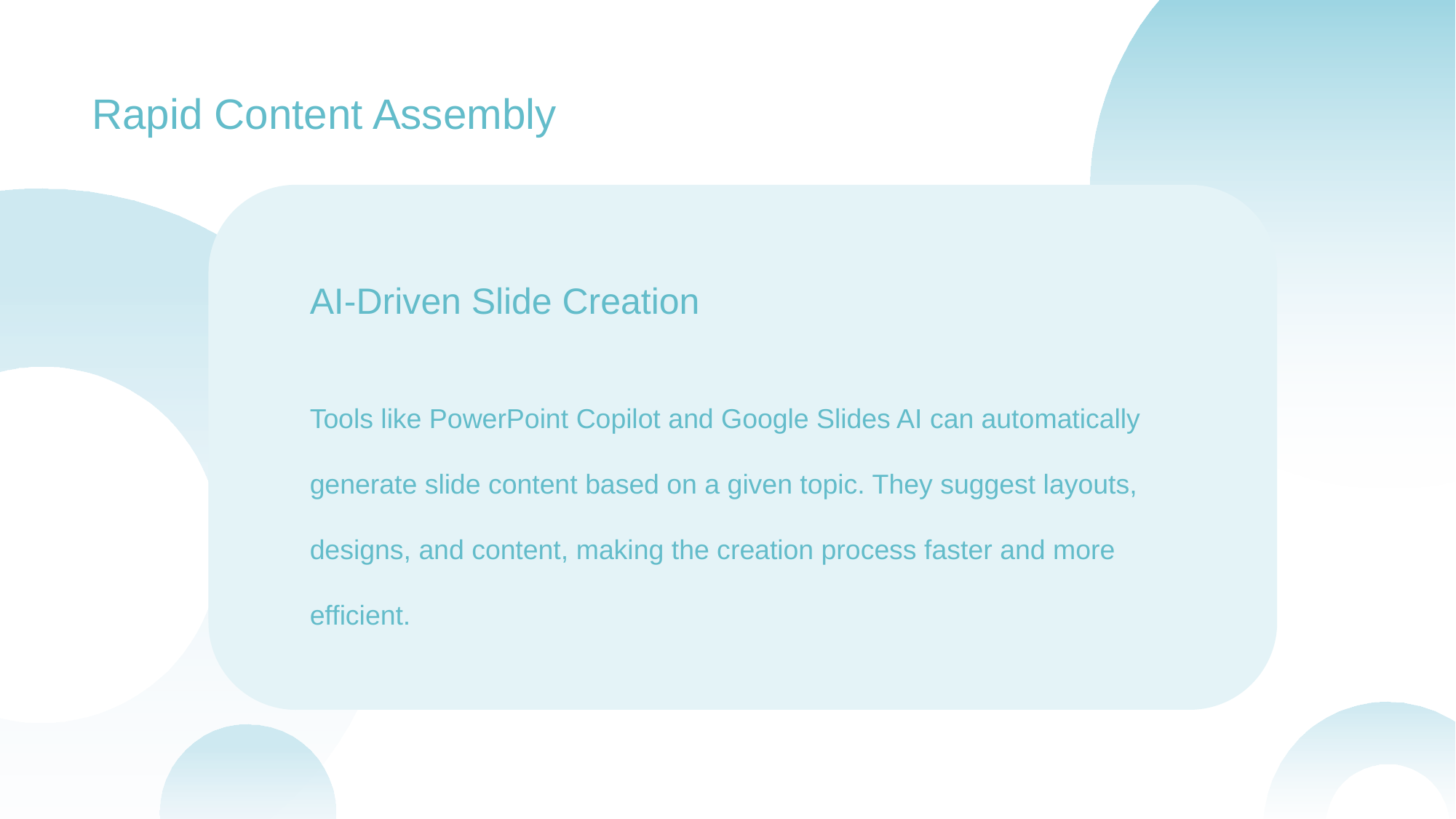

Rapid Content Assembly

AI-Driven Slide Creation
Tools like PowerPoint Copilot and Google Slides AI can automatically generate slide content based on a given topic. They suggest layouts, designs, and content, making the creation process faster and more efficient.
汇报人：xxx   汇报时间：x年x月x日